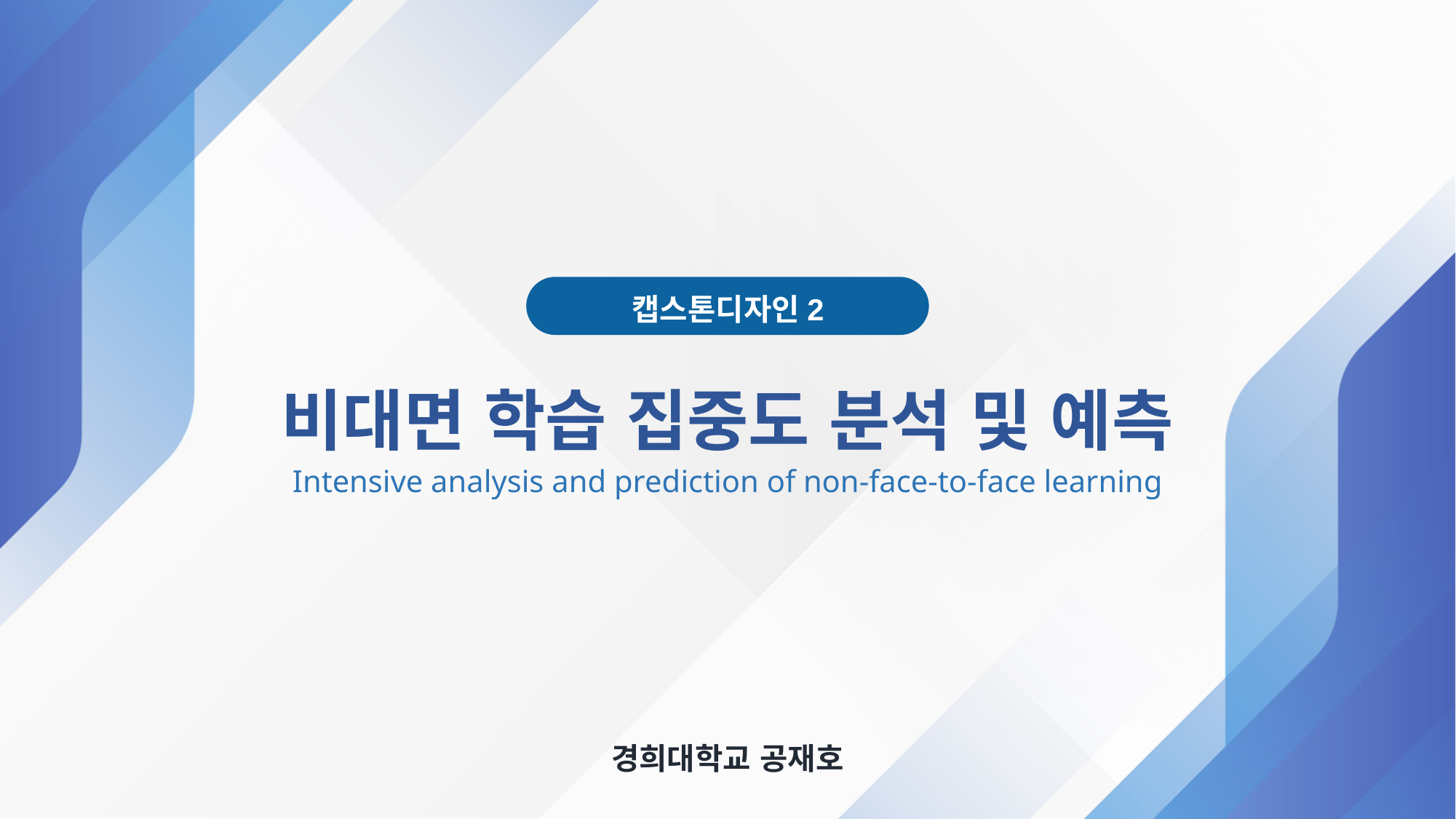

캡스톤디자인2
비대면 학습 집중도 분석 및 예측
Intensive analysis and prediction of non-face-to-face learning
경희대학교 공재호